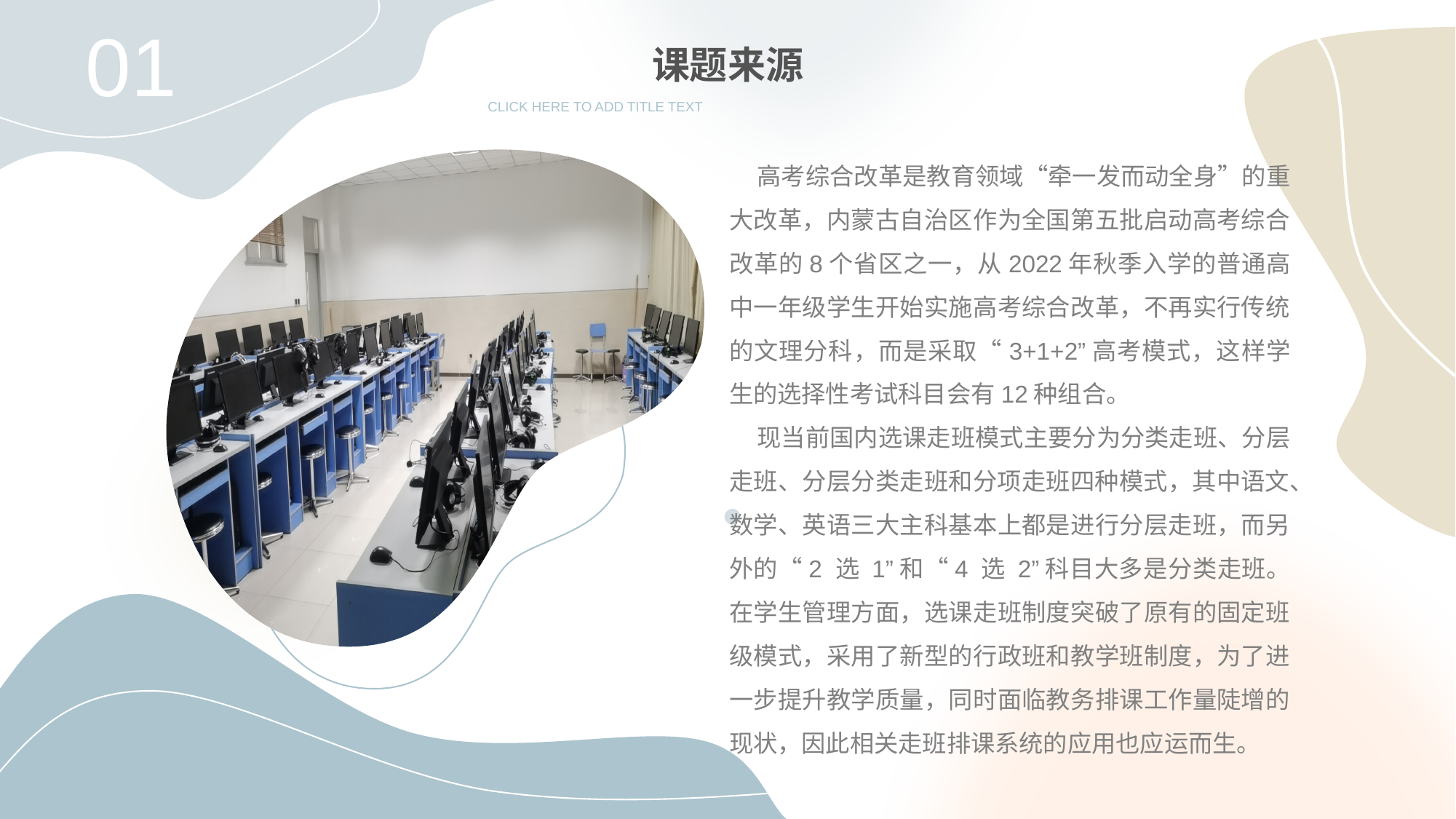

01
课题来源
CLICK HERE TO ADD TITLE TEXT
    高考综合改革是教育领域“牵一发而动全身”的重大改革，内蒙古自治区作为全国第五批启动高考综合改革的8个省区之一，从2022年秋季入学的普通高中一年级学生开始实施高考综合改革，不再实行传统的文理分科，而是采取“3+1+2”高考模式，这样学生的选择性考试科目会有12种组合。
    现当前国内选课走班模式主要分为分类走班、分层走班、分层分类走班和分项走班四种模式，其中语文、数学、英语三大主科基本上都是进行分层走班，而另外的“2 选 1”和“4 选 2”科目大多是分类走班。在学生管理方面，选课走班制度突破了原有的固定班级模式，采用了新型的行政班和教学班制度，为了进一步提升教学质量，同时面临教务排课工作量陡增的现状，因此相关走班排课系统的应用也应运而生。